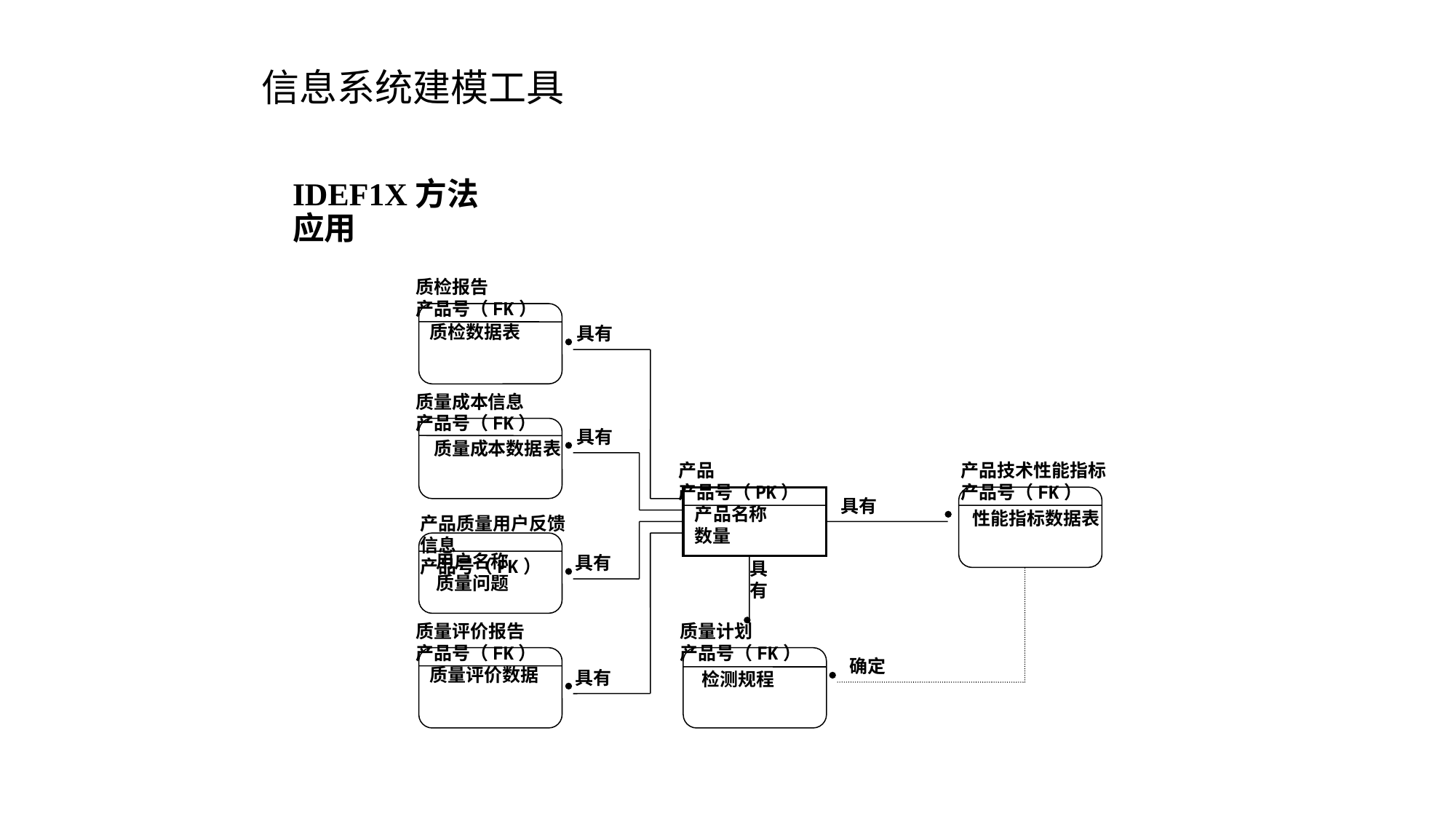

# 信息系统建模工具
IDEF1X方法
应用

质检报告
产品号（FK）

质检数据表
具有

•

质量成本信息
产品号（FK）

具有
•
质量成本数据表

产品
产品号（PK）
产品技术性能指标
产品号（FK）

具有
•
产品名称
数量

性能指标数据表

产品质量用户反馈信息
产品号（FK）

用户名称
质量问题
具有

具
有
•

•
质量评价报告
产品号（FK）
质量计划
产品号（FK）

确定
•
质量评价数据
具有
检测规程

•